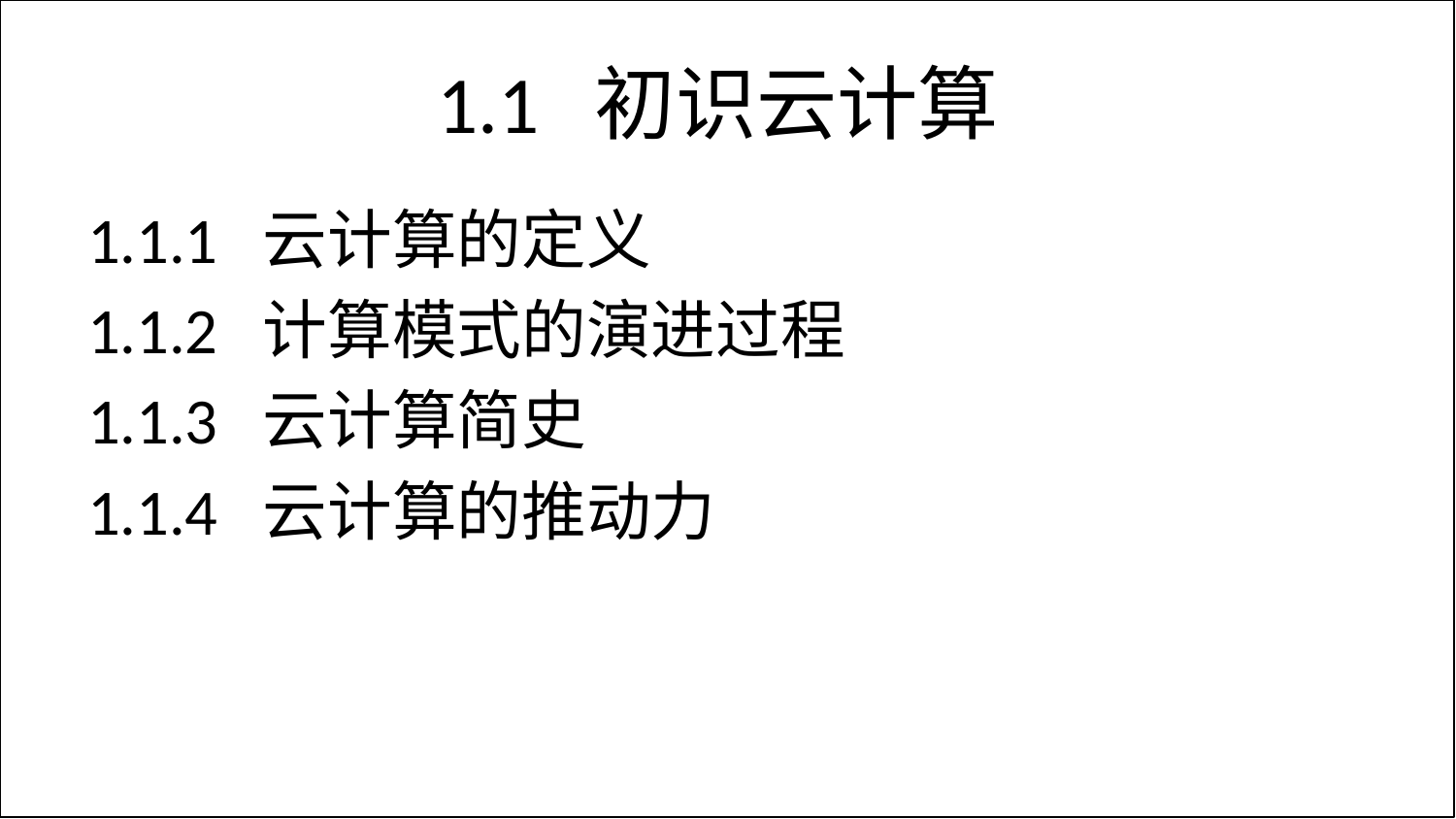

# 1.1  初识云计算
1.1.1  云计算的定义
1.1.2  计算模式的演进过程
1.1.3  云计算简史
1.1.4  云计算的推动力